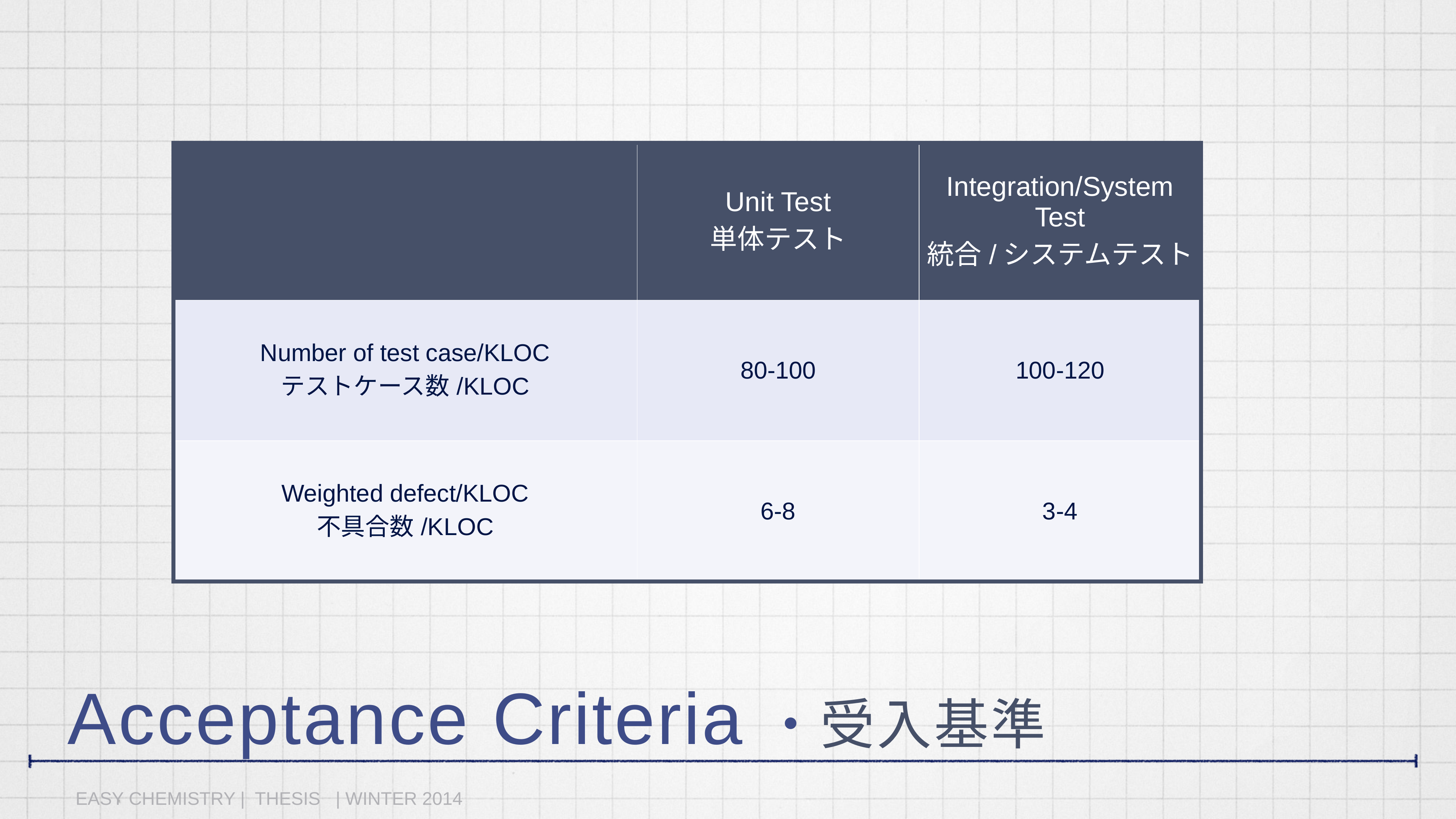

|  | Unit Test 単体テスト | Integration/System Test 統合/システムテスト |
| --- | --- | --- |
| Number of test case/KLOC テストケース数/KLOC | 80-100 | 100-120 |
| Weighted defect/KLOC 不具合数/KLOC | 6-8 | 3-4 |
|  |
| --- |
# Acceptance Criteria・受入基準
EASY CHEMISTRY |  THESIS   | WINTER 2014